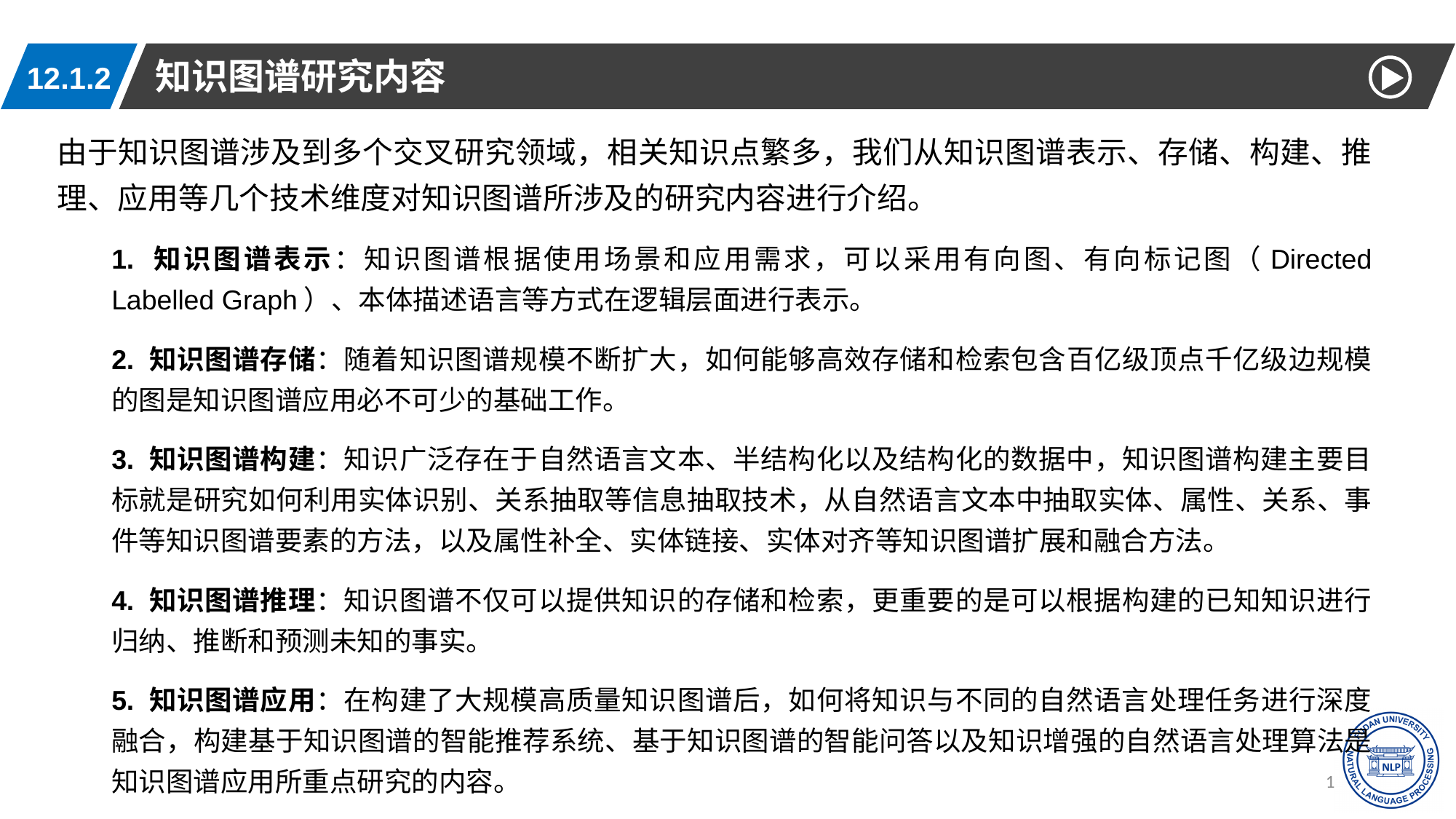

知识图谱研究内容
12.1.2

由于知识图谱涉及到多个交叉研究领域，相关知识点繁多，我们从知识图谱表示、存储、构建、推理、应用等几个技术维度对知识图谱所涉及的研究内容进行介绍。
1. 知识图谱表示：知识图谱根据使用场景和应用需求，可以采用有向图、有向标记图（Directed Labelled Graph）、本体描述语言等方式在逻辑层面进行表示。
2. 知识图谱存储：随着知识图谱规模不断扩大，如何能够高效存储和检索包含百亿级顶点千亿级边规模的图是知识图谱应用必不可少的基础工作。
3. 知识图谱构建：知识广泛存在于自然语言文本、半结构化以及结构化的数据中，知识图谱构建主要目标就是研究如何利用实体识别、关系抽取等信息抽取技术，从自然语言文本中抽取实体、属性、关系、事件等知识图谱要素的方法，以及属性补全、实体链接、实体对齐等知识图谱扩展和融合方法。
4. 知识图谱推理：知识图谱不仅可以提供知识的存储和检索，更重要的是可以根据构建的已知知识进行归纳、推断和预测未知的事实。
5. 知识图谱应用：在构建了大规模高质量知识图谱后，如何将知识与不同的自然语言处理任务进行深度融合，构建基于知识图谱的智能推荐系统、基于知识图谱的智能问答以及知识增强的自然语言处理算法是知识图谱应用所重点研究的内容。
13